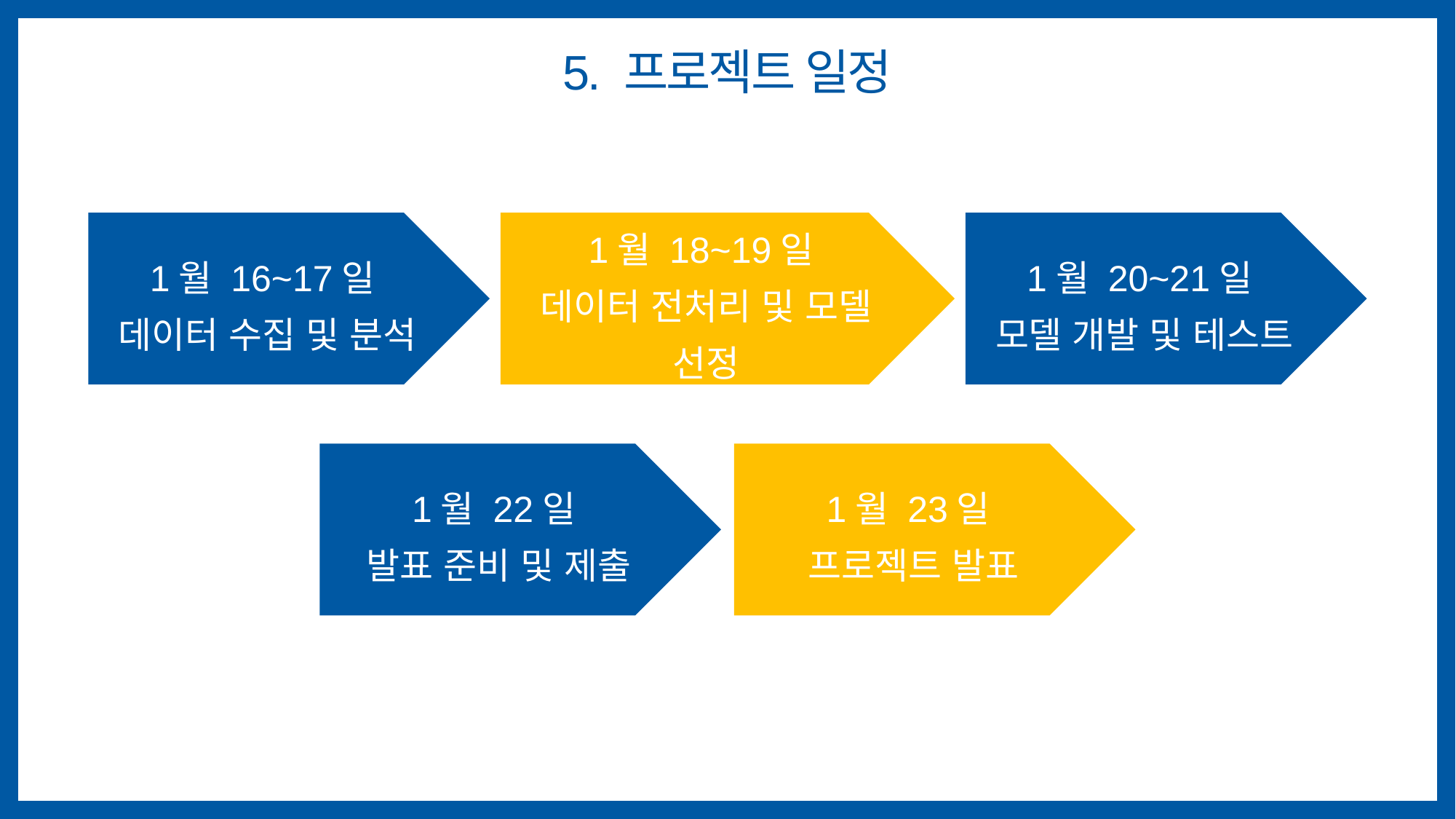

# 5. 프로젝트 일정
1월 16~17일
데이터 수집 및 분석
1월 18~19일
데이터 전처리 및 모델 선정
1월 20~21일
모델 개발 및 테스트
1월 22일
발표 준비 및 제출
1월 23일
프로젝트 발표